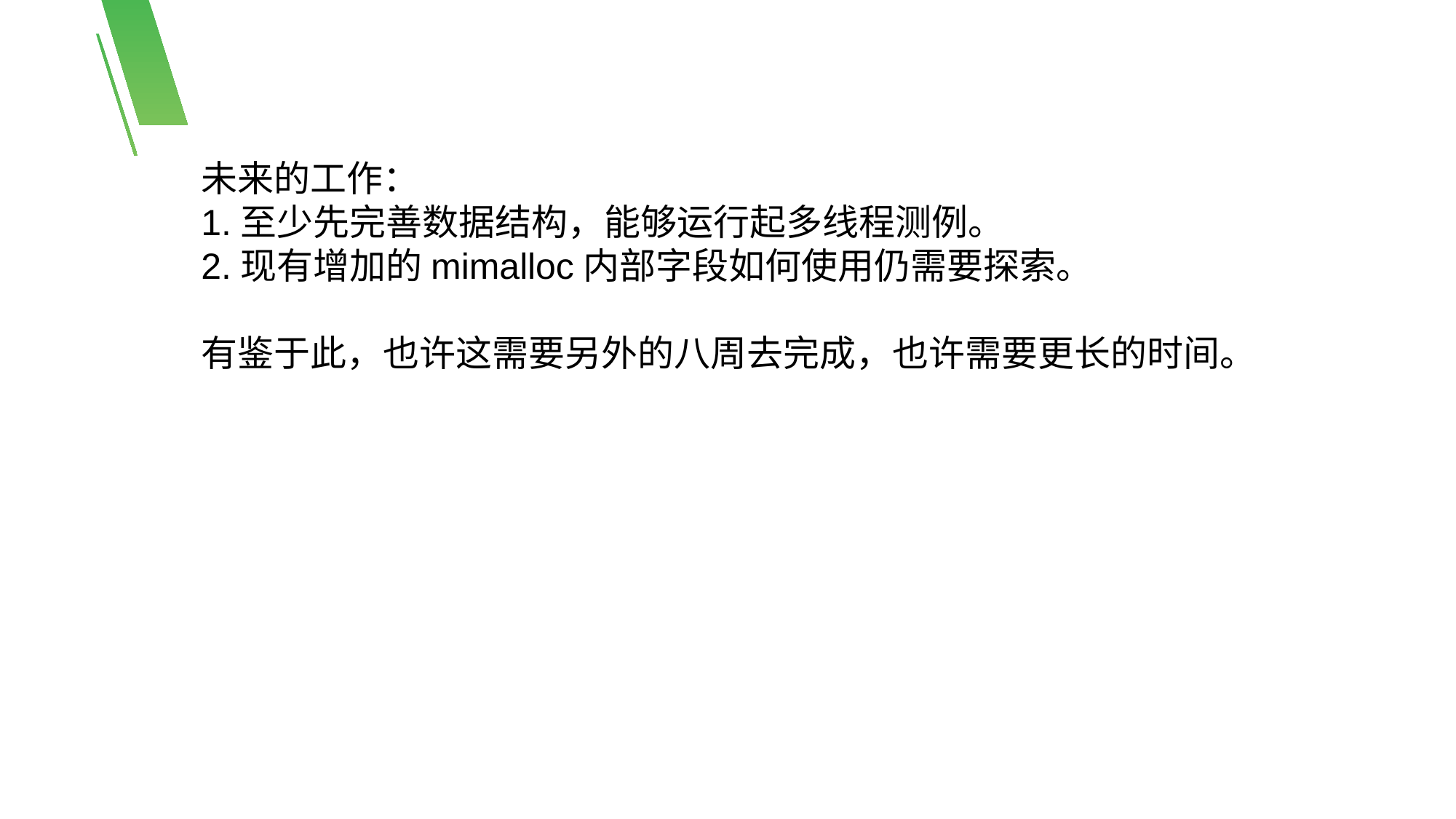

未来的工作：
1.至少先完善数据结构，能够运行起多线程测例。
2.现有增加的mimalloc内部字段如何使用仍需要探索。

有鉴于此，也许这需要另外的八周去完成，也许需要更长的时间。